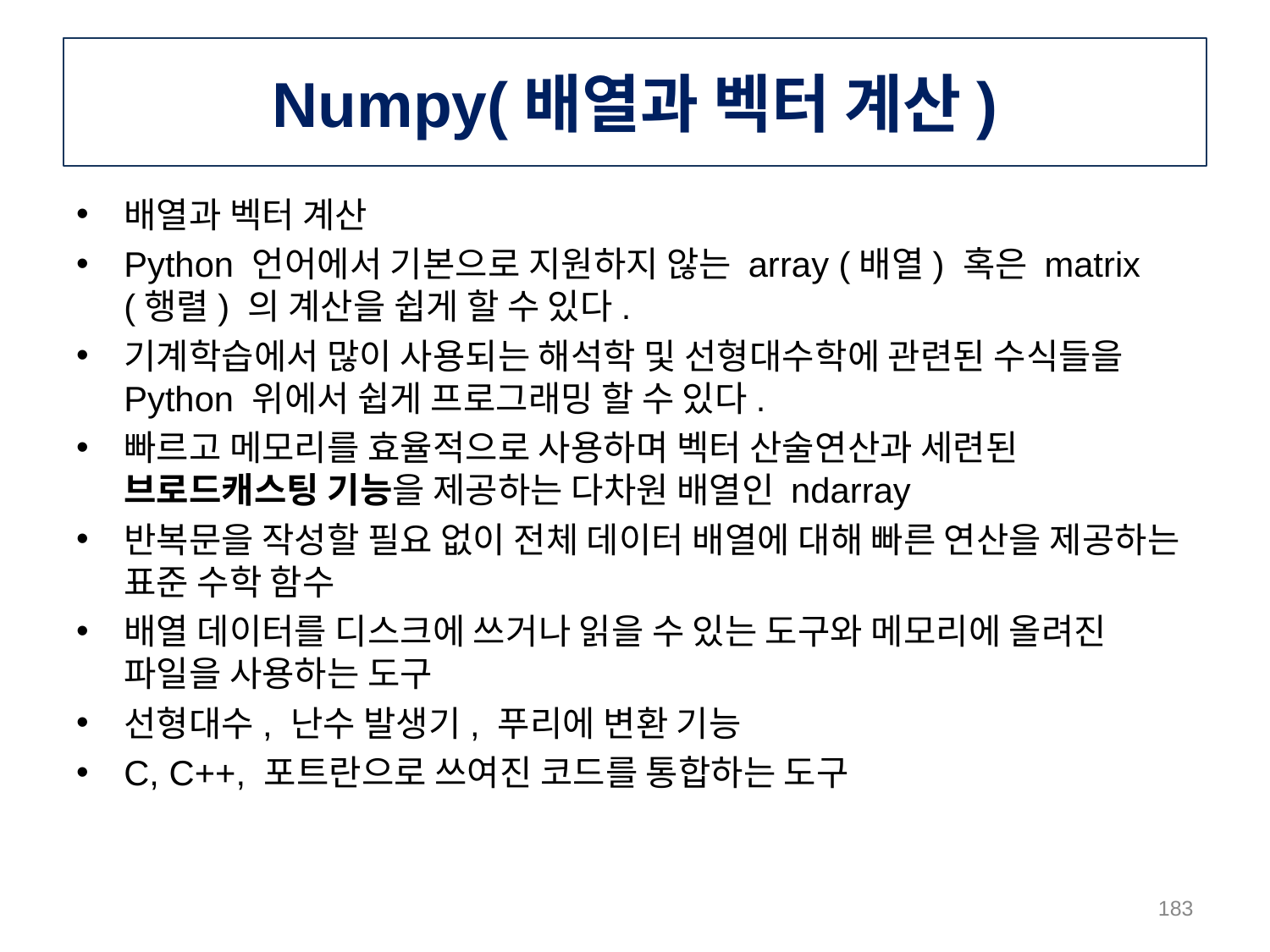

# Numpy(배열과 벡터 계산)
배열과 벡터 계산
Python 언어에서 기본으로 지원하지 않는 array (배열) 혹은 matrix (행렬) 의 계산을 쉽게 할 수 있다.
기계학습에서 많이 사용되는 해석학 및 선형대수학에 관련된 수식들을 Python 위에서 쉽게 프로그래밍 할 수 있다.
빠르고 메모리를 효율적으로 사용하며 벡터 산술연산과 세련된 브로드캐스팅 기능을 제공하는 다차원 배열인 ndarray
반복문을 작성할 필요 없이 전체 데이터 배열에 대해 빠른 연산을 제공하는 표준 수학 함수
배열 데이터를 디스크에 쓰거나 읽을 수 있는 도구와 메모리에 올려진 파일을 사용하는 도구
선형대수, 난수 발생기, 푸리에 변환 기능
C, C++, 포트란으로 쓰여진 코드를 통합하는 도구

183